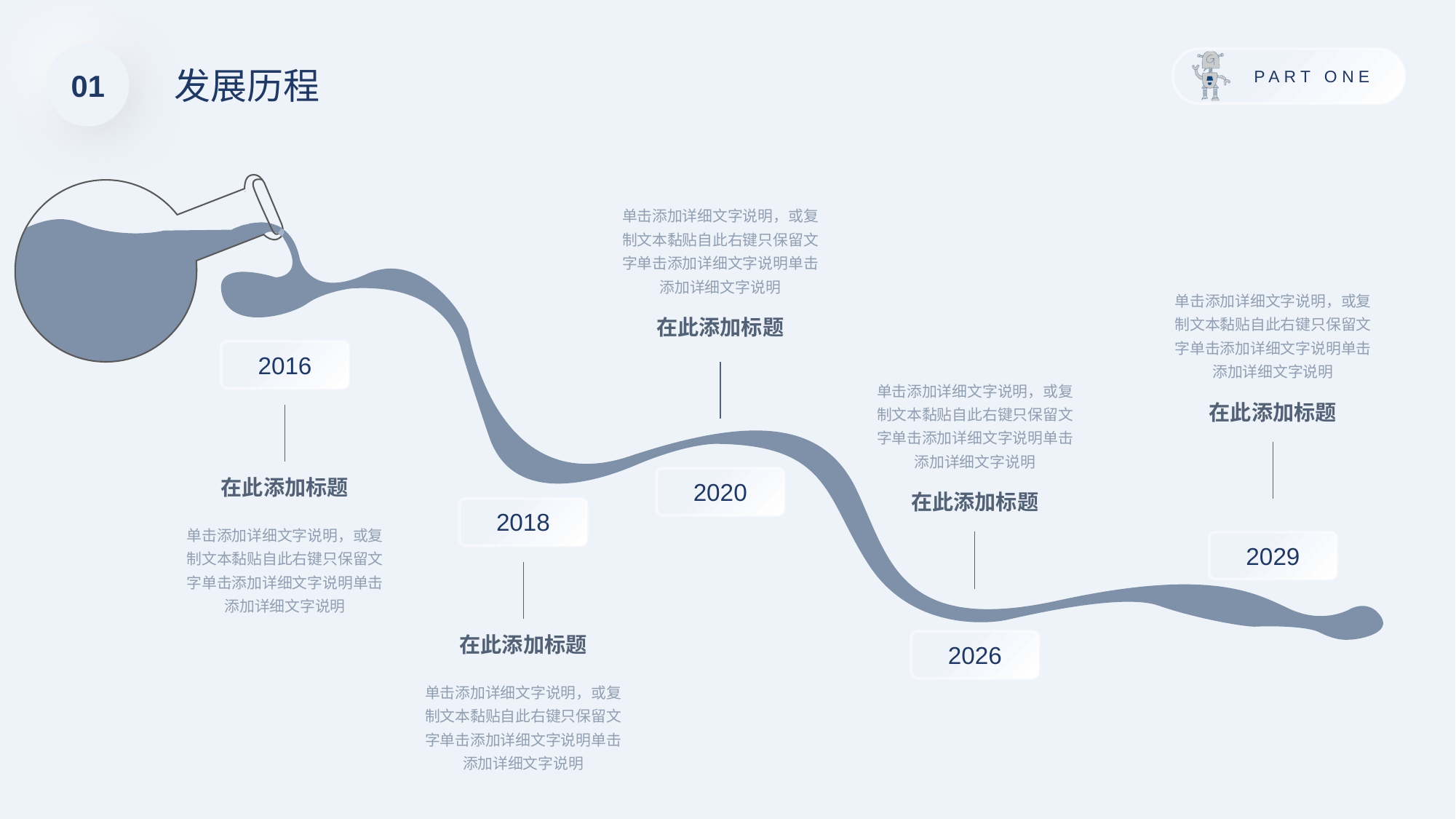

01
发展历程

单击添加详细文字说明，或复制文本黏贴自此右键只保留文字单击添加详细文字说明单击添加详细文字说明

单击添加详细文字说明，或复制文本黏贴自此右键只保留文字单击添加详细文字说明单击添加详细文字说明
在此添加标题

2016
单击添加详细文字说明，或复制文本黏贴自此右键只保留文字单击添加详细文字说明单击添加详细文字说明
在此添加标题

2020
在此添加标题
在此添加标题

2018
单击添加详细文字说明，或复制文本黏贴自此右键只保留文字单击添加详细文字说明单击添加详细文字说明

2029
在此添加标题

2026
单击添加详细文字说明，或复制文本黏贴自此右键只保留文字单击添加详细文字说明单击添加详细文字说明